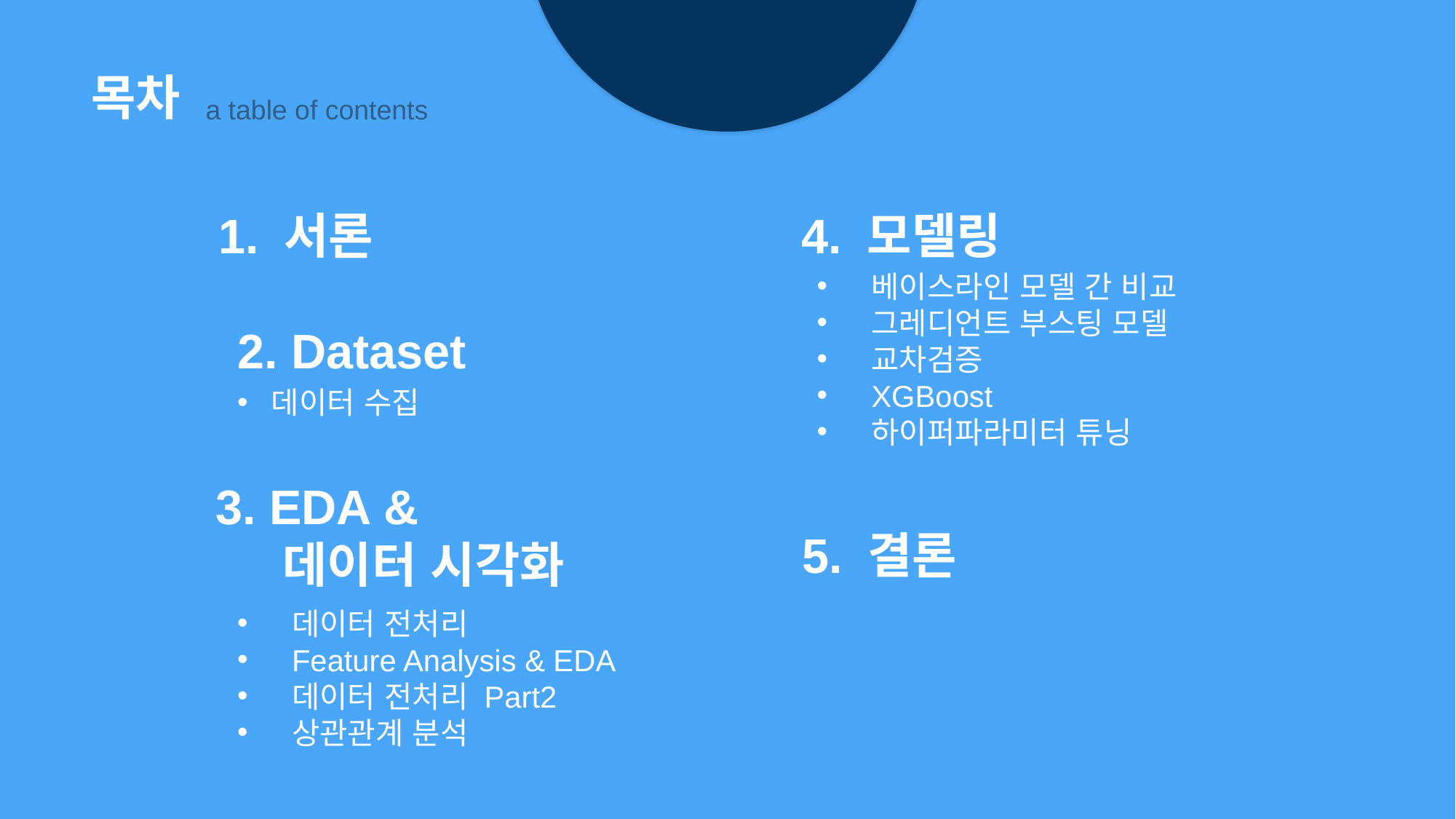

목차
a table of contents
1. 서론
4. 모델링
베이스라인 모델 간 비교
그레디언트 부스팅 모델
교차검증
XGBoost
하이퍼파라미터 튜닝
2. Dataset
데이터 수집
3. EDA &
     데이터 시각화
데이터 전처리
Feature Analysis & EDA
데이터 전처리 Part2
상관관계 분석
5. 결론